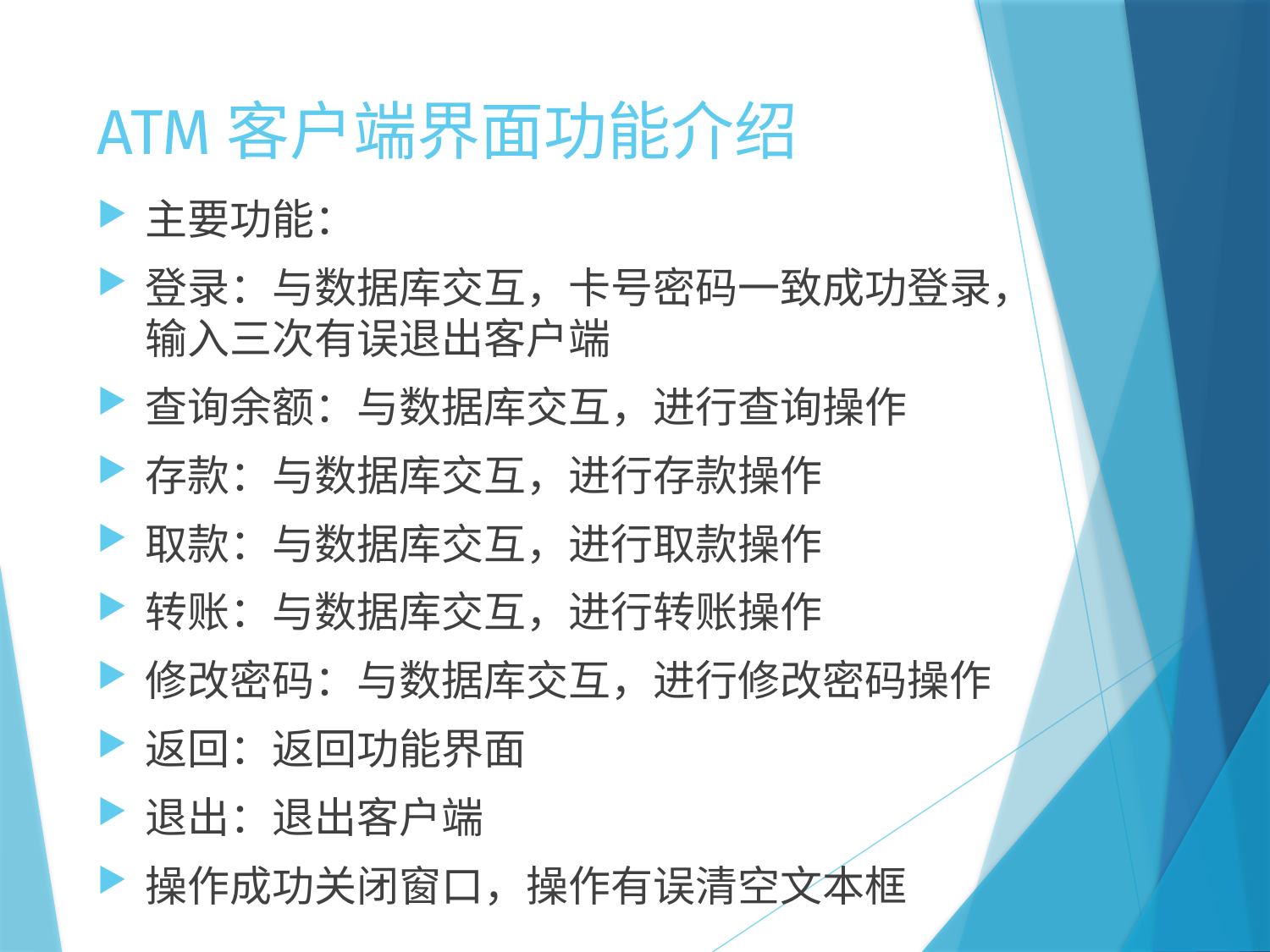

# ATM客户端界面功能介绍
主要功能：
登录：与数据库交互，卡号密码一致成功登录，输入三次有误退出客户端
查询余额：与数据库交互，进行查询操作
存款：与数据库交互，进行存款操作
取款：与数据库交互，进行取款操作
转账：与数据库交互，进行转账操作
修改密码：与数据库交互，进行修改密码操作
返回：返回功能界面
退出：退出客户端
操作成功关闭窗口，操作有误清空文本框